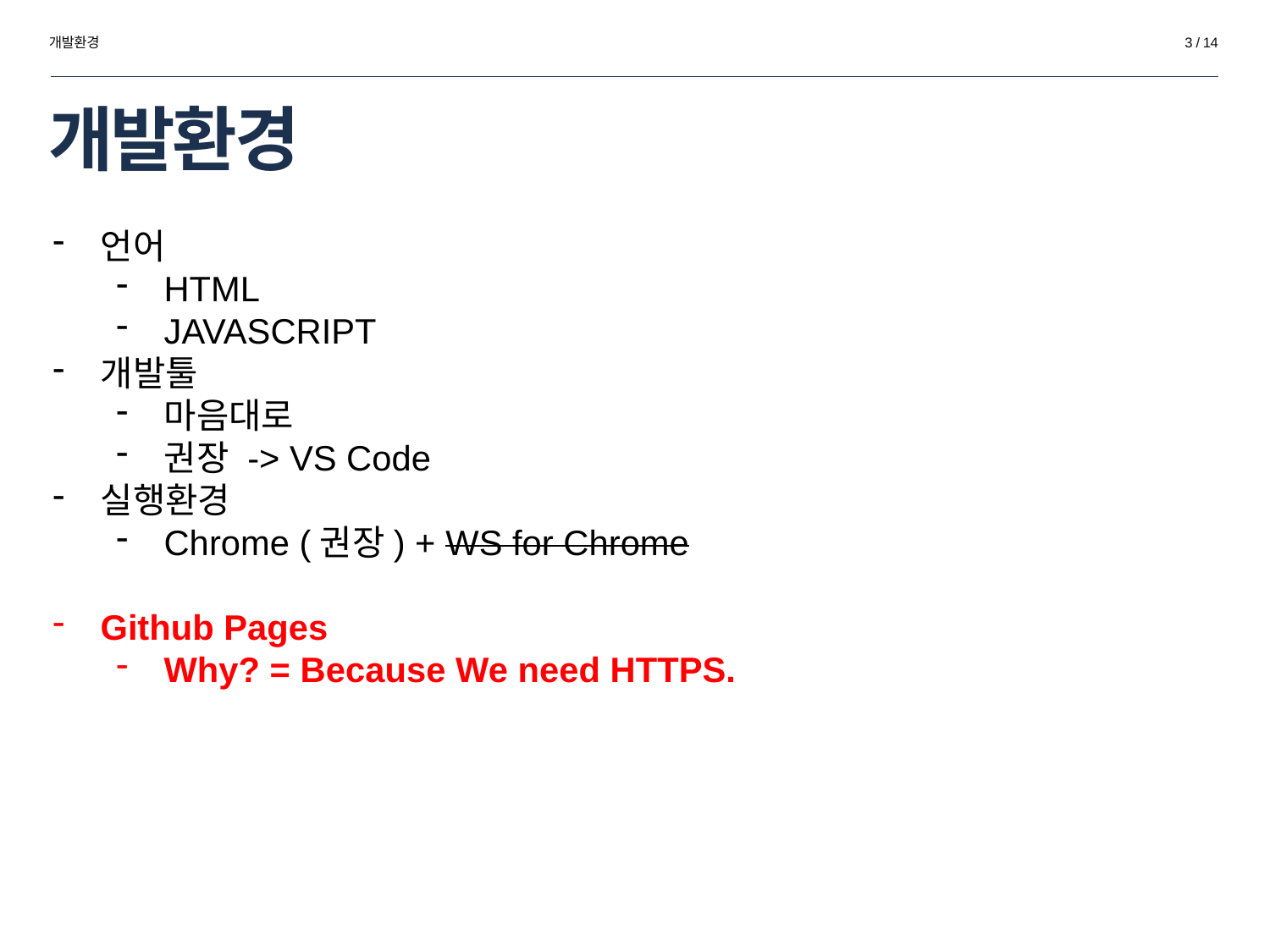

개발환경
3 / 14
# 개발환경

언어
HTML
JAVASCRIPT
개발툴
마음대로
권장 -> VS Code
실행환경
Chrome (권장) + WS for Chrome

Github Pages
Why? = Because We need HTTPS.